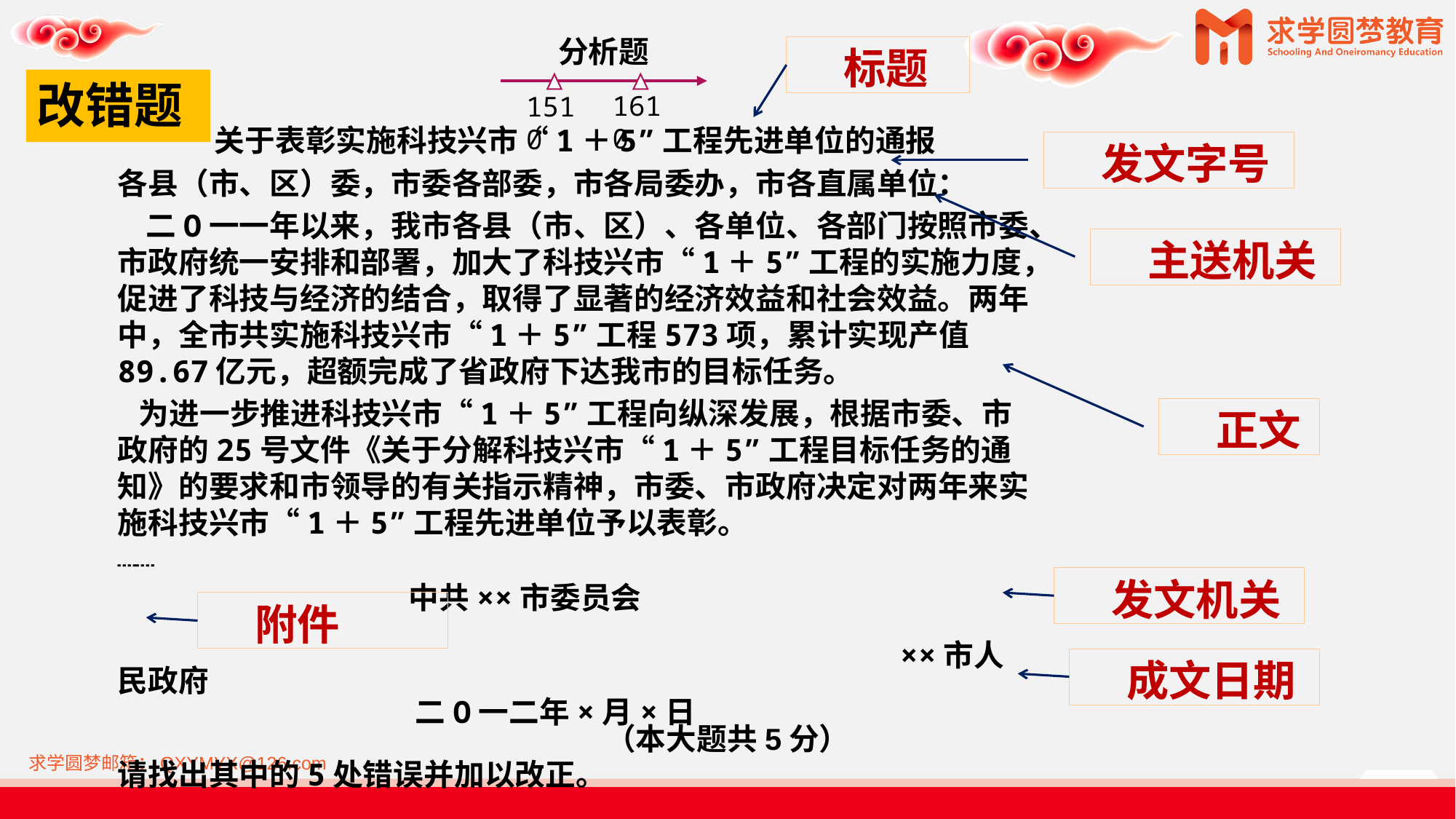

分析题

1510

1610
标题
# 改错题
关于表彰实施科技兴市“1＋5”工程先进单位的通报
各县（市、区）委，市委各部委，市各局委办，市各直属单位：
   二O一一年以来，我市各县（市、区）、各单位、各部门按照市委、市政府统一安排和部署，加大了科技兴市“1＋5”工程的实施力度，促进了科技与经济的结合，取得了显著的经济效益和社会效益。两年中，全市共实施科技兴市“1＋5”工程573项，累计实现产值89.67亿元，超额完成了省政府下达我市的目标任务。
  为进一步推进科技兴市“1＋5”工程向纵深发展，根据市委、市政府的25号文件《关于分解科技兴市“1＋5”工程目标任务的通知》的要求和市领导的有关指示精神，市委、市政府决定对两年来实施科技兴市“1＋5”工程先进单位予以表彰。
┈┈
                                         中共××市委员会
                                           ××市人民政府
                                          二O一二年×月×日

请找出其中的5处错误并加以改正。
发文字号
主送机关
正文
发文机关
附件
成文日期
（本大题共5分）